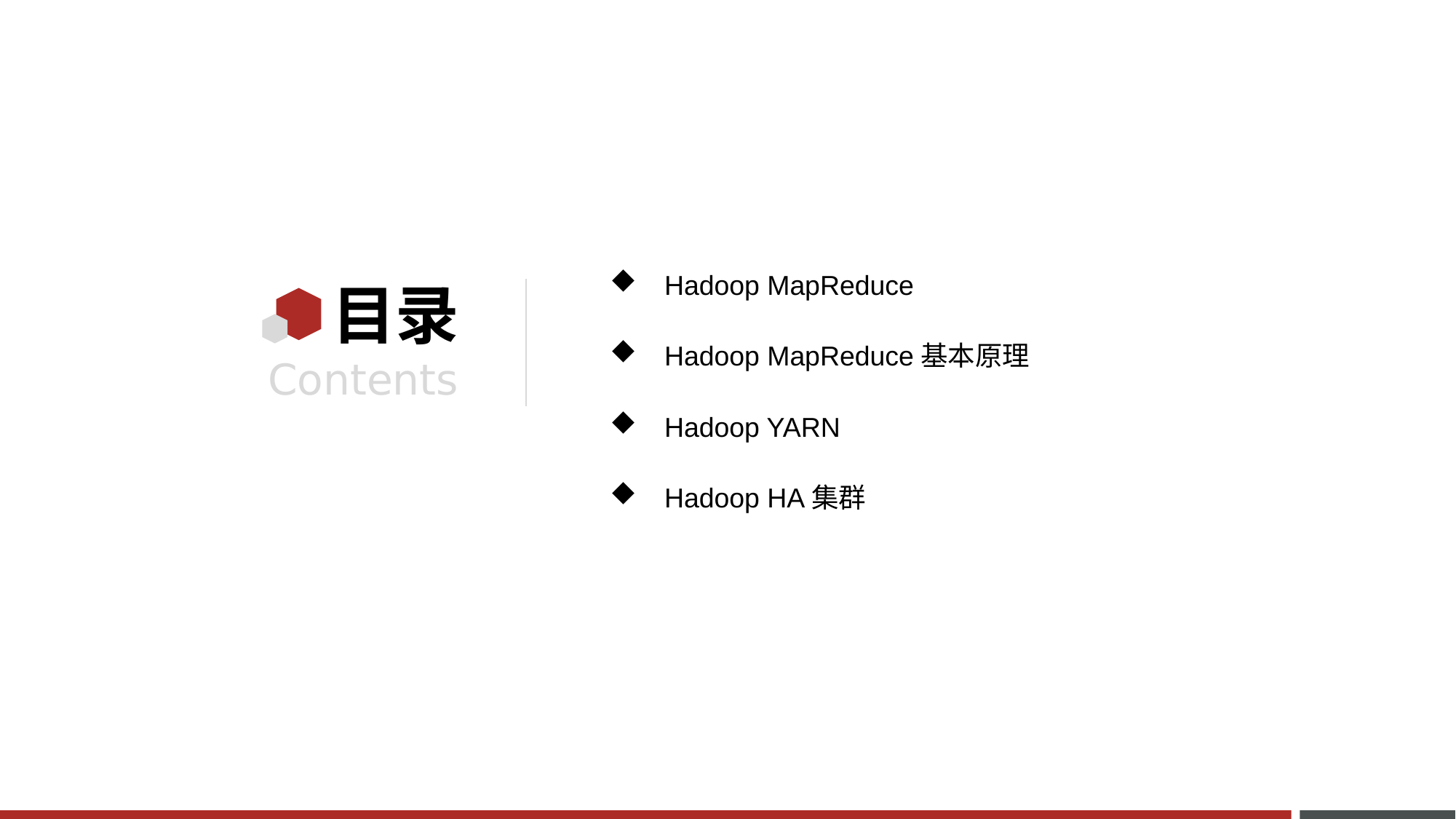

Hadoop MapReduce
Hadoop MapReduce基本原理
Hadoop YARN
Hadoop HA集群